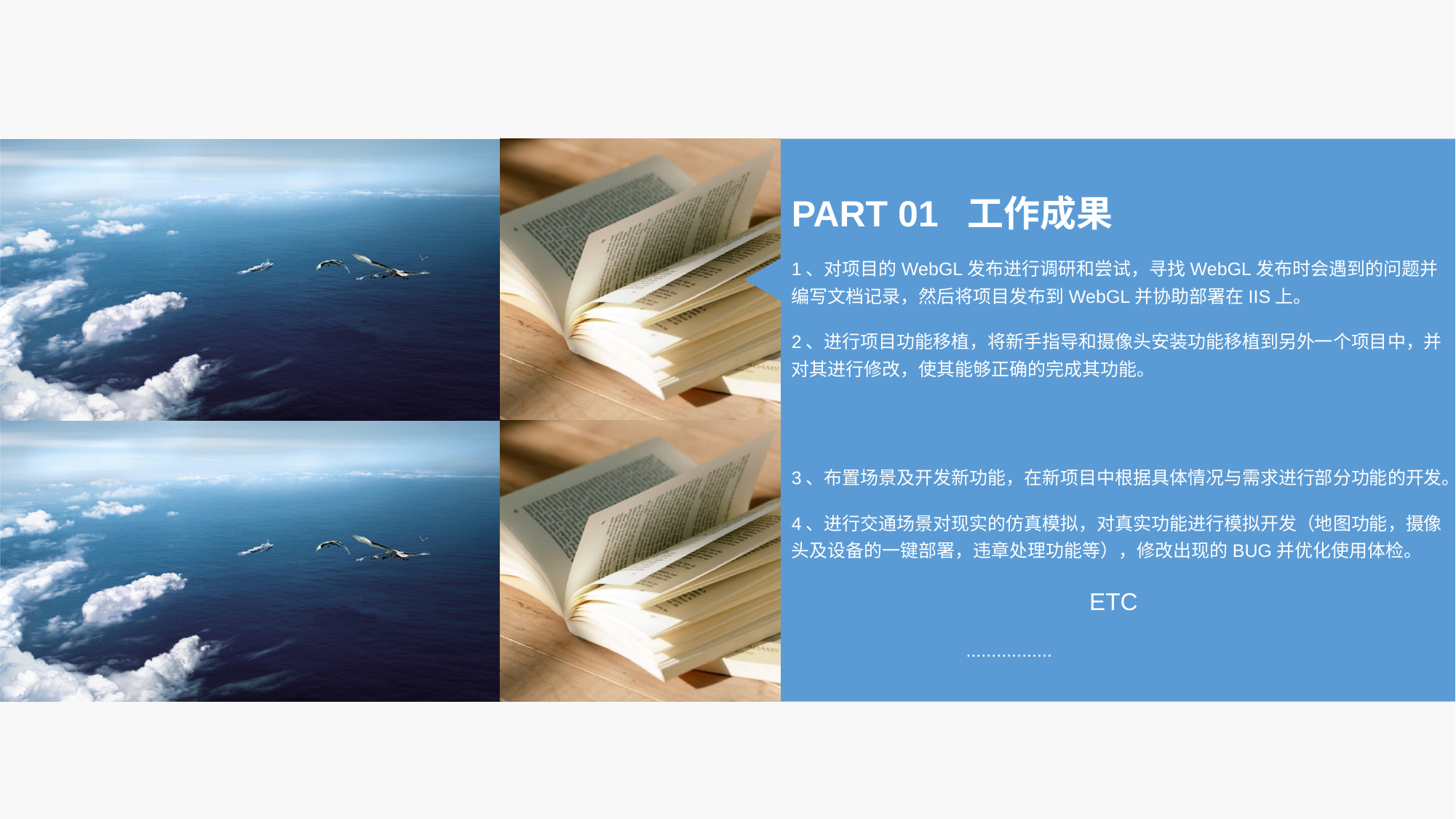

PART 01  工作成果
1、对项目的WebGL发布进行调研和尝试，寻找WebGL发布时会遇到的问题并编写文档记录，然后将项目发布到WebGL并协助部署在IIS上。
2、进行项目功能移植，将新手指导和摄像头安装功能移植到另外一个项目中，并对其进行修改，使其能够正确的完成其功能。

3、布置场景及开发新功能，在新项目中根据具体情况与需求进行部分功能的开发。
4、进行交通场景对现实的仿真模拟，对真实功能进行模拟开发（地图功能，摄像头及设备的一键部署，违章处理功能等），修改出现的BUG并优化使用体检。
ETC
.................